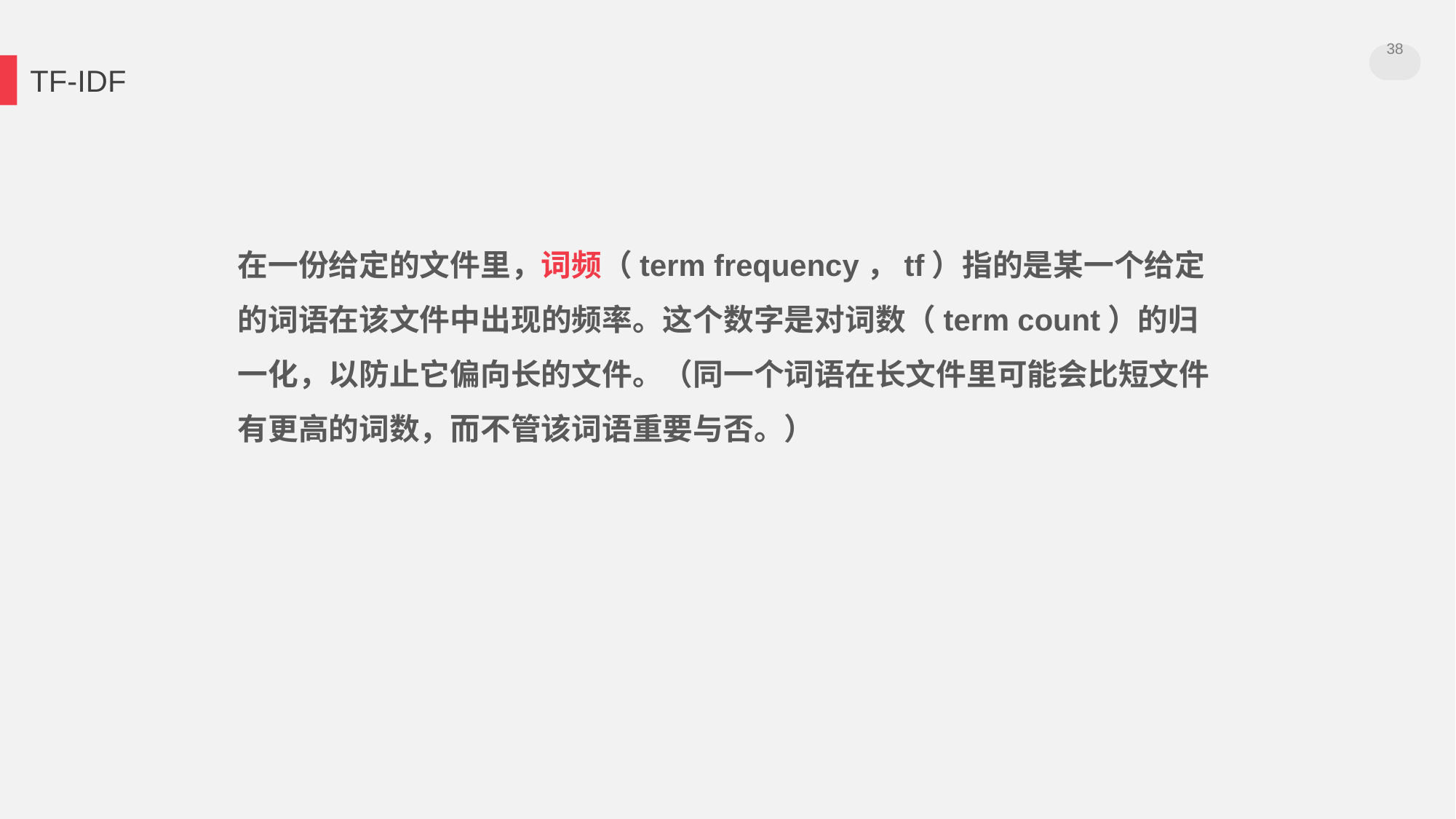

38
TF-IDF
在一份给定的文件里，词频（term frequency，tf）指的是某一个给定的词语在该文件中出现的频率。这个数字是对词数（term count）的归一化，以防止它偏向长的文件。（同一个词语在长文件里可能会比短文件有更高的词数，而不管该词语重要与否。）